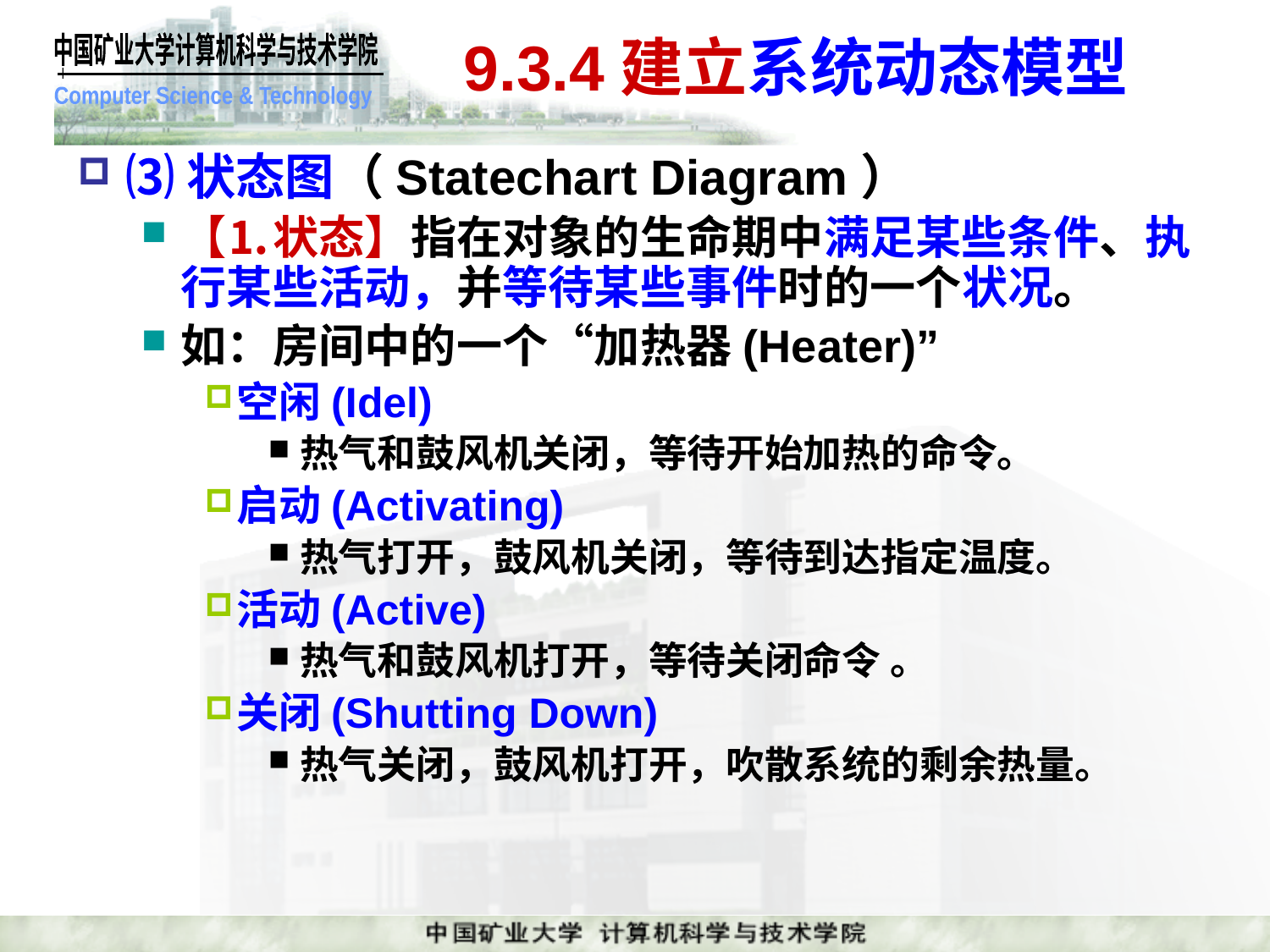

# 9.3.4建立系统动态模型
⑶状态图（Statechart Diagram）
【⒈状态】指在对象的生命期中满足某些条件、执行某些活动，并等待某些事件时的一个状况。
如：房间中的一个“加热器(Heater)”
空闲(Idel)
热气和鼓风机关闭，等待开始加热的命令。
启动(Activating)
热气打开，鼓风机关闭，等待到达指定温度。
活动(Active)
热气和鼓风机打开，等待关闭命令 。
关闭(Shutting Down)
热气关闭，鼓风机打开，吹散系统的剩余热量。
223